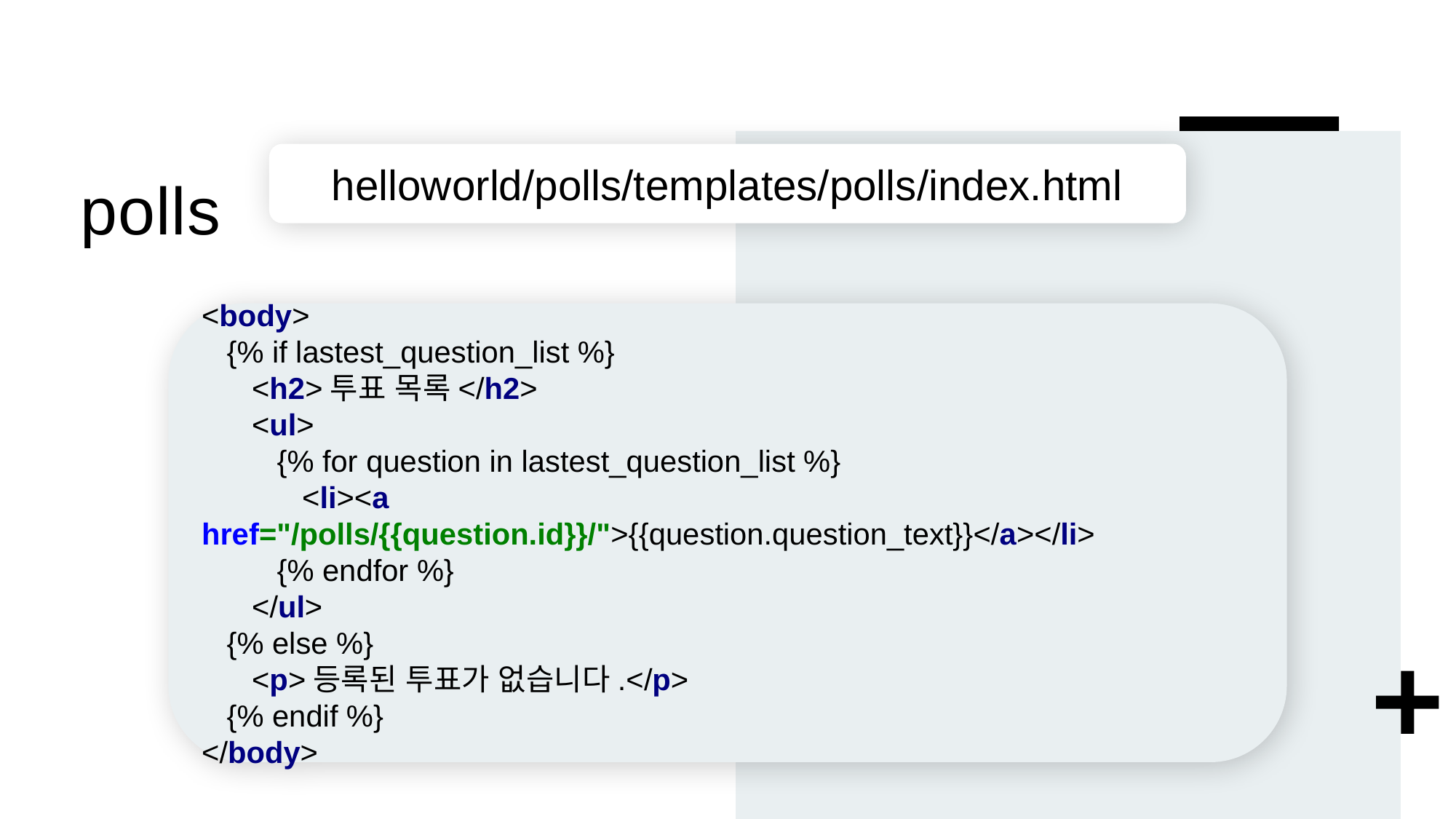

# polls
helloworld/polls/templates/polls/index.html
<body>
   {% if lastest_question_list %}
      <h2>투표 목록</h2>
      <ul>
         {% for question in lastest_question_list %}
            <li><a href="/polls/{{question.id}}/">{{question.question_text}}</a></li>
         {% endfor %}
      </ul>
   {% else %}
      <p>등록된 투표가 없습니다.</p>
   {% endif %}
</body>